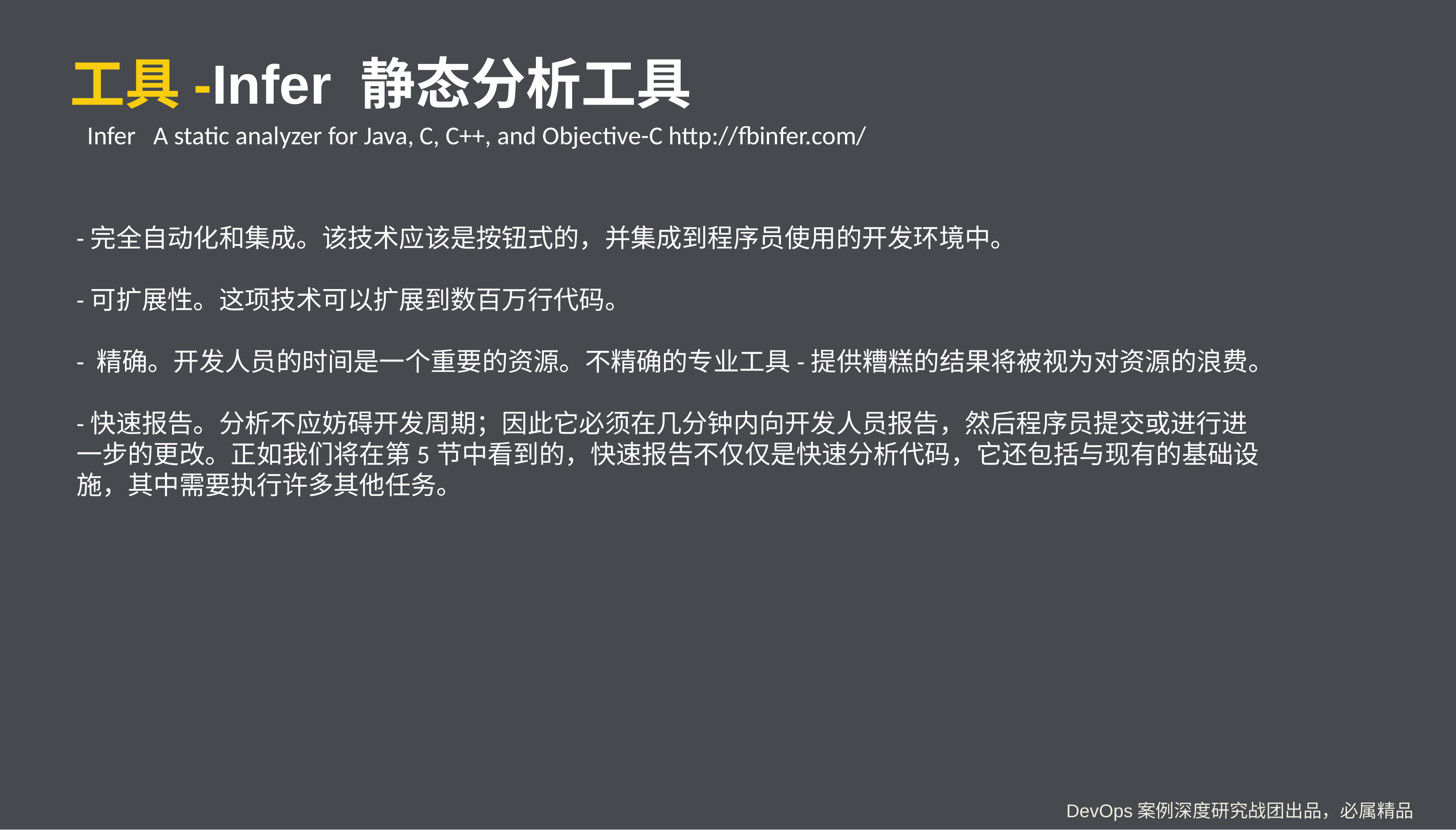

# 工具-Infer 静态分析工具
Infer   A static analyzer for Java, C, C++, and Objective-C http://fbinfer.com/

-完全自动化和集成。该技术应该是按钮式的，并集成到程序员使用的开发环境中。

-可扩展性。这项技术可以扩展到数百万行代码。

- 精确。开发人员的时间是一个重要的资源。不精确的专业工具-提供糟糕的结果将被视为对资源的浪费。

-快速报告。分析不应妨碍开发周期；因此它必须在几分钟内向开发人员报告，然后程序员提交或进行进一步的更改。正如我们将在第5节中看到的，快速报告不仅仅是快速分析代码，它还包括与现有的基础设施，其中需要执行许多其他任务。